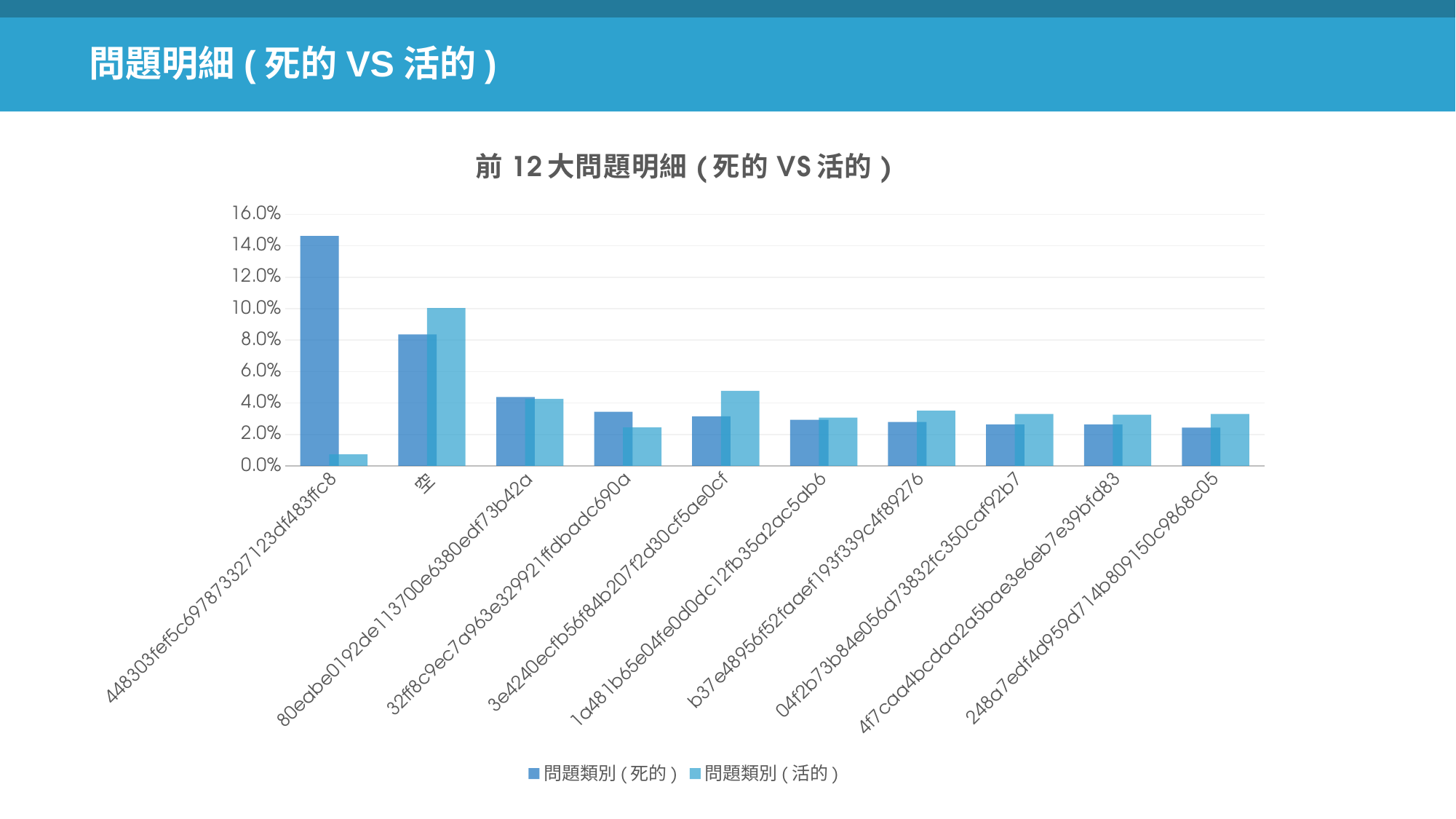

問題明細(死的VS活的)

### Chart: 前12大問題明細(死的VS活的)

| Category | 問題類別(死的) | 問題類別(活的) |
|---|---|---|
| 448303fef5c697873327123df483ffc8 | 0.14627159226953992 | 0.007348759231731934 |
| 空 | 0.0836326321190354 | 0.1004044789146448 |
| 80eabe0192de113700e6380edf73b42a | 0.04386865059004618 | 0.04268831627445411 |
| 32ff8c9ec7a963e329921ffdbadc690a | 0.03437660338635198 | 0.024526501212469257 |
| 3e4240ecfb56f84b207f2d30cf5ae0cf | 0.03155464340687532 | 0.04777315456927107 |
| 1a481b65e04fe0d0dc12fb35a2ac5ab6 | 0.029288524029416795 | 0.03077232460314005 |
| b37e48956f52faaef193f339c4f89276 | 0.027920301009064476 | 0.035159880777887655 |
| 04f2b73b84e056d73832fc350caf92b7 | 0.026295536172396102 | 0.033035554477497966 |
| 4f7caa4bcdaa2a5bae3e6eb7e39bfd83 | 0.026295536172396102 | 0.032593965503539275 |
| 248a7edf4d959d714b809150c9868c05 | 0.024328715580639645 | 0.03303209916471269 |